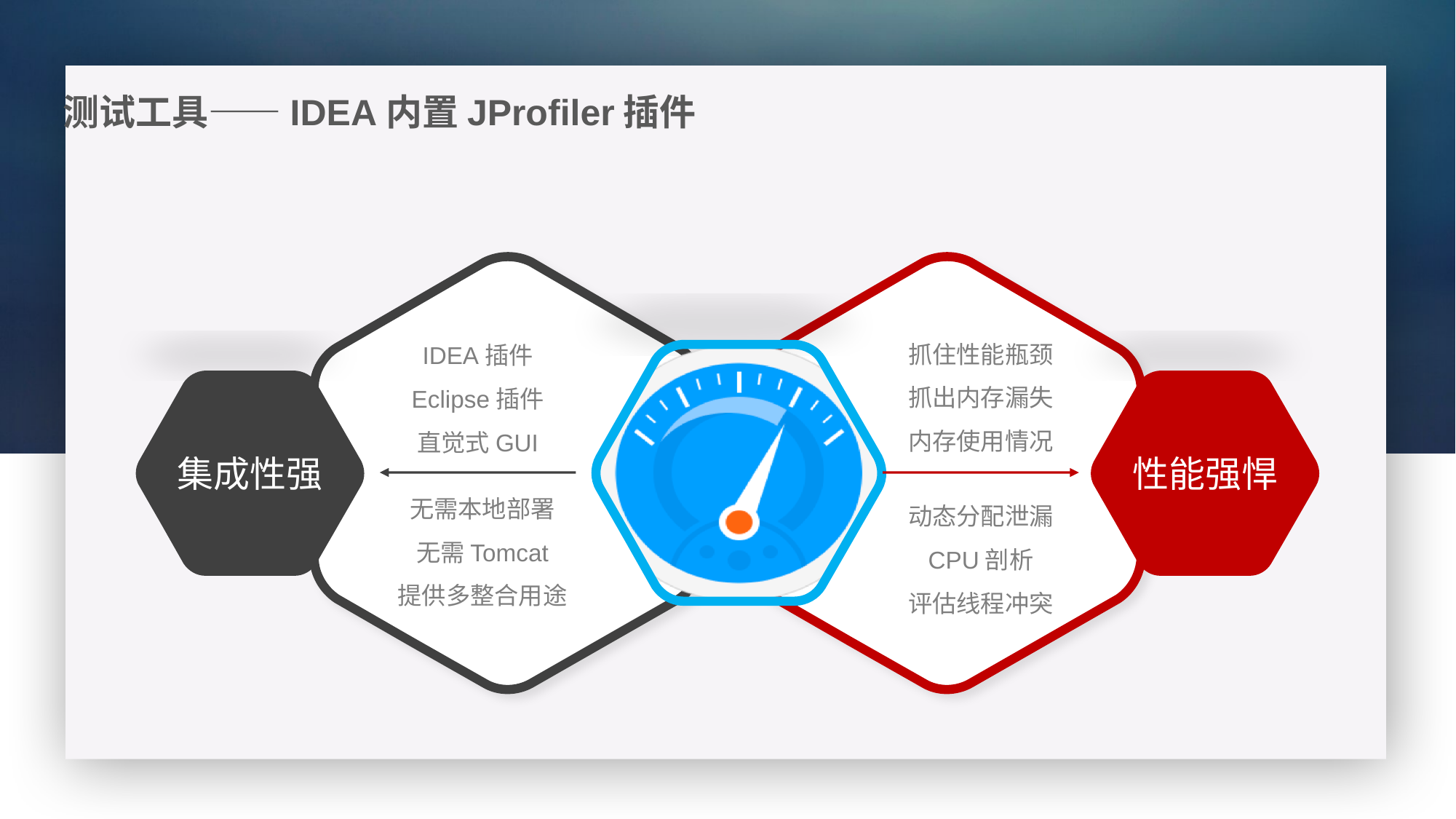

测试工具——IDEA内置JProfiler插件

抓住性能瓶颈
抓出内存漏失
内存使用情况
IDEA插件
Eclipse插件
直觉式GUI

集成性强
性能强悍

无需本地部署
无需Tomcat
提供多整合用途
动态分配泄漏
CPU剖析
评估线程冲突